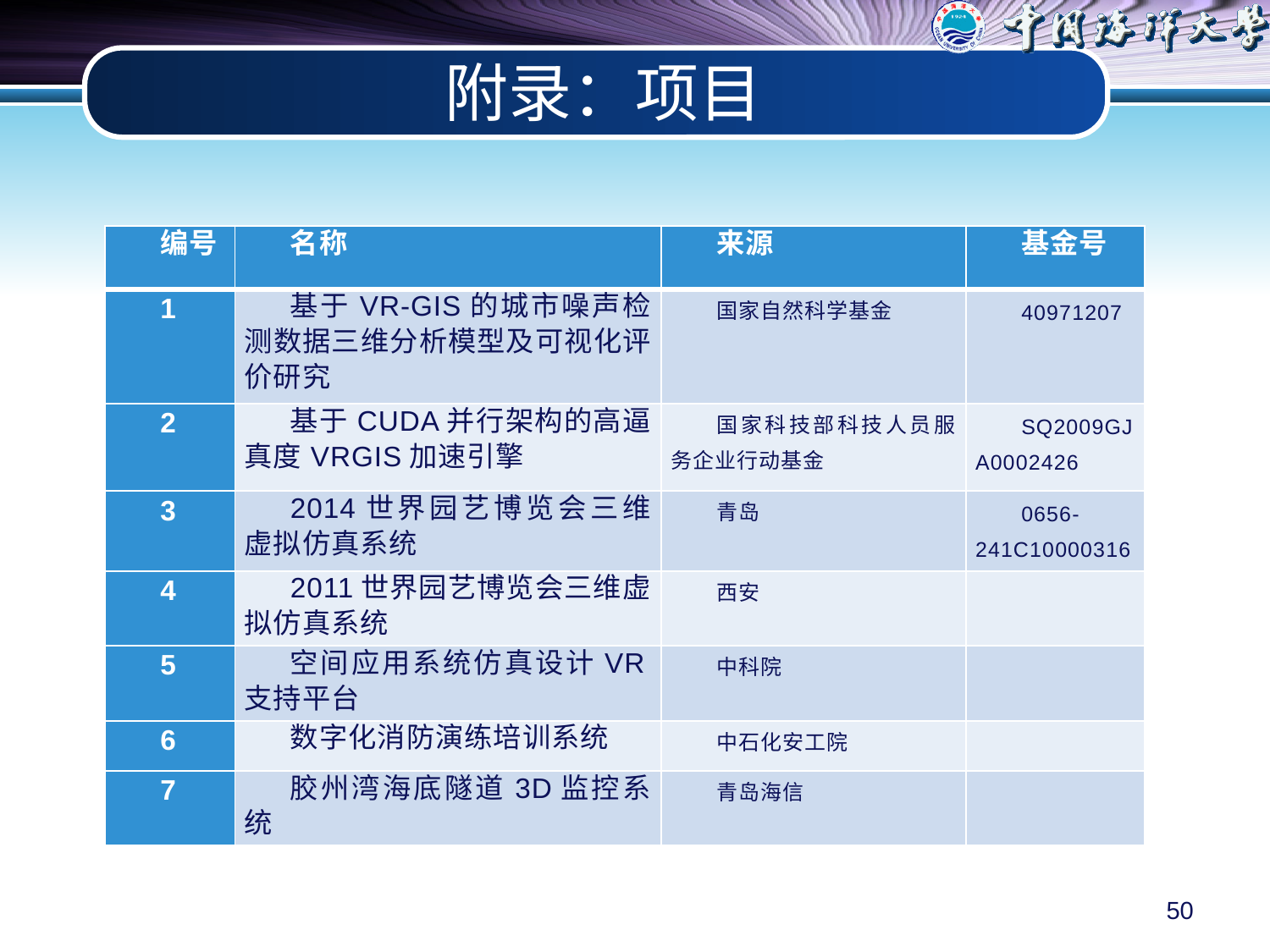

# 附录：项目
| 编号 | 名称 | 来源 | 基金号 |
| --- | --- | --- | --- |
| 1 | 基于VR-GIS的城市噪声检测数据三维分析模型及可视化评价研究 | 国家自然科学基金 | 40971207 |
| 2 | 基于CUDA并行架构的高逼真度VRGIS加速引擎 | 国家科技部科技人员服务企业行动基金 | SQ2009GJA0002426 |
| 3 | 2014世界园艺博览会三维虚拟仿真系统 | 青岛 | 0656-241C10000316 |
| 4 | 2011世界园艺博览会三维虚拟仿真系统 | 西安 |  |
| 5 | 空间应用系统仿真设计VR支持平台 | 中科院 |  |
| 6 | 数字化消防演练培训系统 | 中石化安工院 |  |
| 7 | 胶州湾海底隧道3D监控系统 | 青岛海信 |  |
50